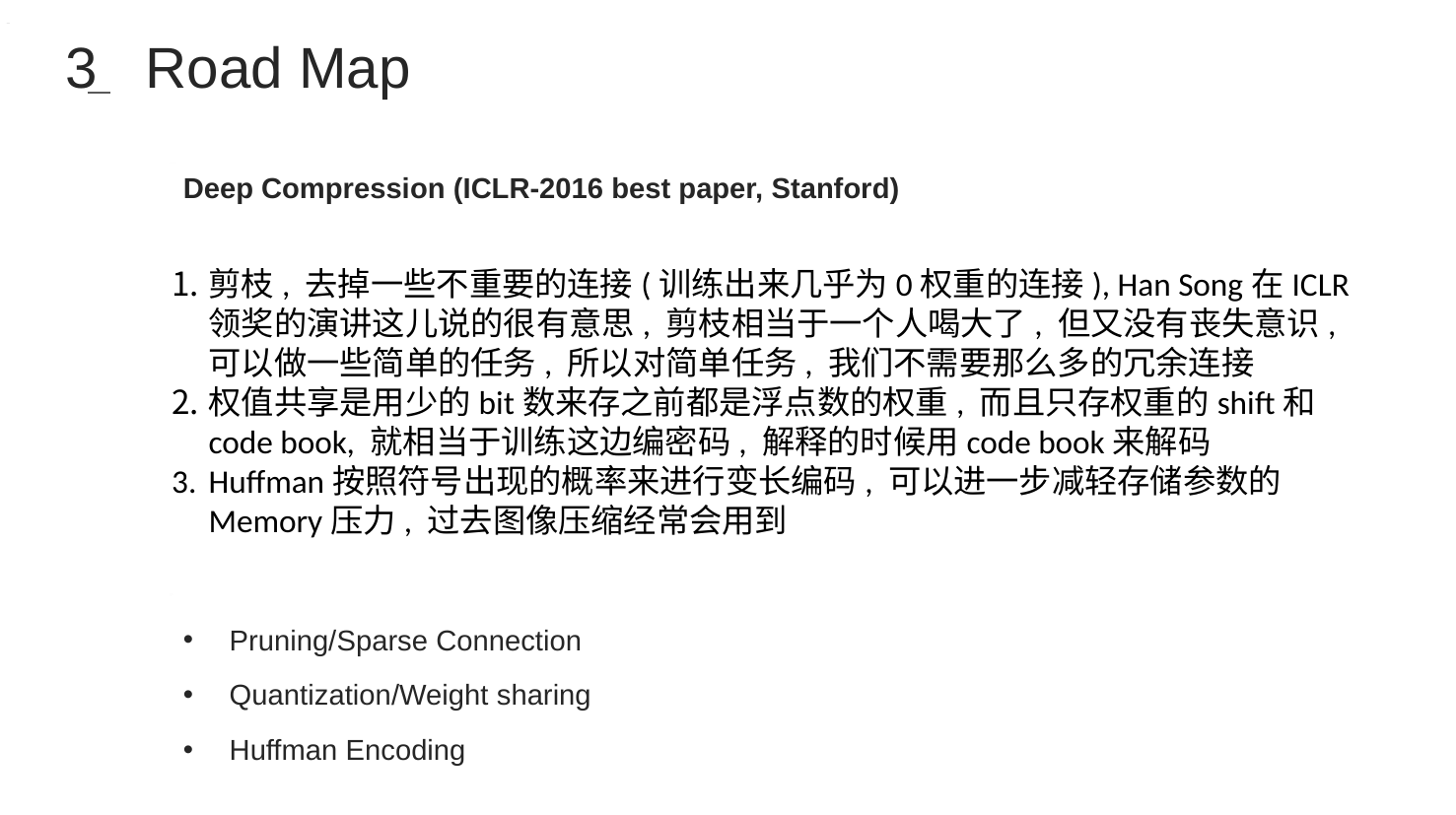

3   Road Map
Deep Compression (ICLR-2016 best paper, Stanford)
剪枝, 去掉一些不重要的连接(训练出来几乎为0权重的连接), Han Song在ICLR领奖的演讲这儿说的很有意思, 剪枝相当于一个人喝大了, 但又没有丧失意识, 可以做一些简单的任务, 所以对简单任务, 我们不需要那么多的冗余连接
权值共享是用少的bit数来存之前都是浮点数的权重, 而且只存权重的shift和code book, 就相当于训练这边编密码, 解释的时候用code book来解码
Huffman按照符号出现的概率来进行变长编码, 可以进一步减轻存储参数的Memory压力, 过去图像压缩经常会用到
Pruning/Sparse Connection
Quantization/Weight sharing
Huffman Encoding